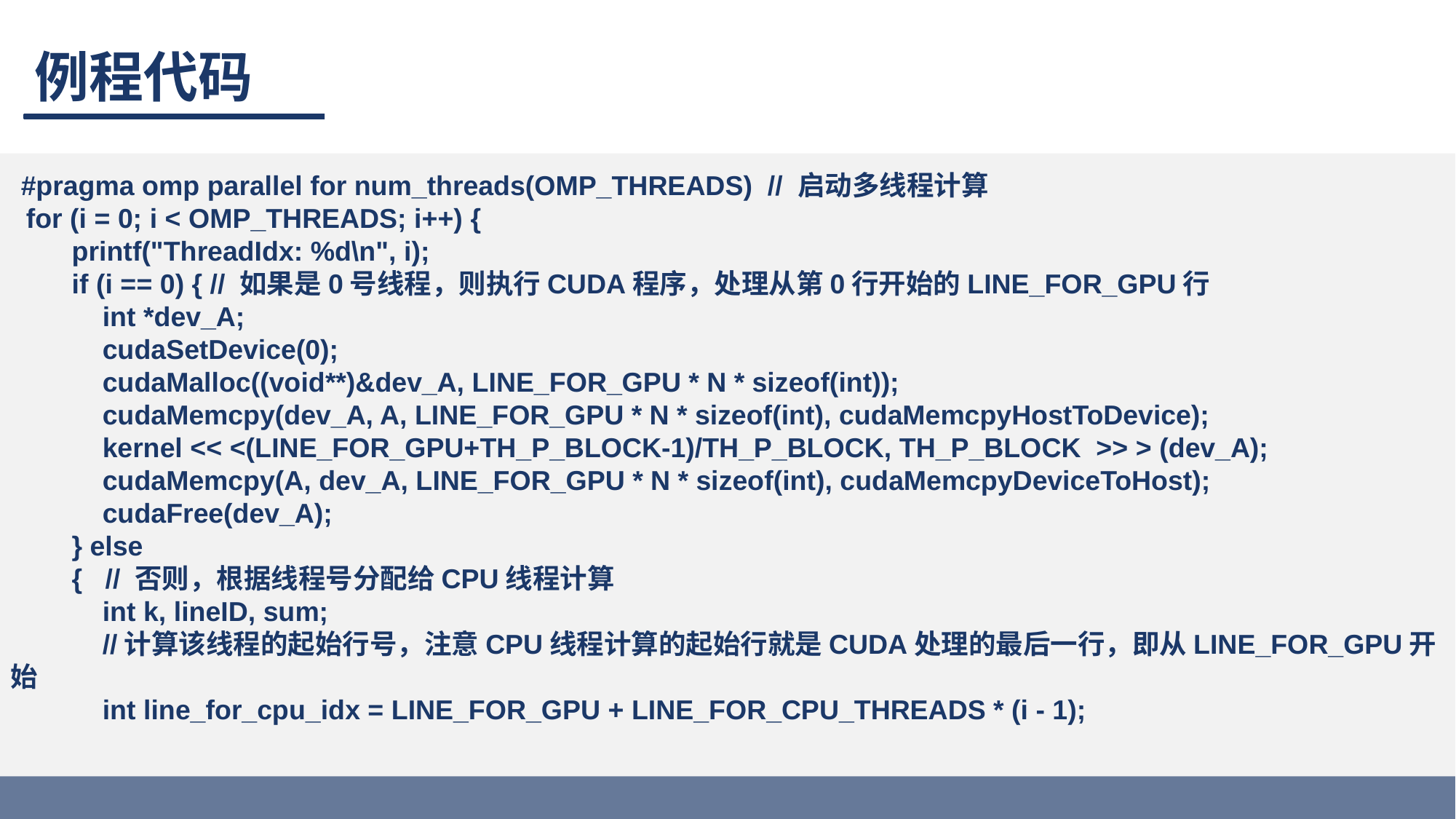

# 例程代码

  #pragma omp parallel for num_threads(OMP_THREADS)  // 启动多线程计算
  for (i = 0; i < OMP_THREADS; i++) {
        printf("ThreadIdx: %d\n", i);
        if (i == 0) { // 如果是0号线程，则执行CUDA程序，处理从第0行开始的LINE_FOR_GPU行
            int *dev_A;
            cudaSetDevice(0);
            cudaMalloc((void**)&dev_A, LINE_FOR_GPU * N * sizeof(int));
            cudaMemcpy(dev_A, A, LINE_FOR_GPU * N * sizeof(int), cudaMemcpyHostToDevice);
            kernel << <(LINE_FOR_GPU+TH_P_BLOCK-1)/TH_P_BLOCK, TH_P_BLOCK  >> > (dev_A);
            cudaMemcpy(A, dev_A, LINE_FOR_GPU * N * sizeof(int), cudaMemcpyDeviceToHost);
            cudaFree(dev_A);
        } else
        {   // 否则，根据线程号分配给CPU线程计算
            int k, lineID, sum;
            //计算该线程的起始行号，注意CPU线程计算的起始行就是CUDA处理的最后一行，即从LINE_FOR_GPU开始
            int line_for_cpu_idx = LINE_FOR_GPU + LINE_FOR_CPU_THREADS * (i - 1);